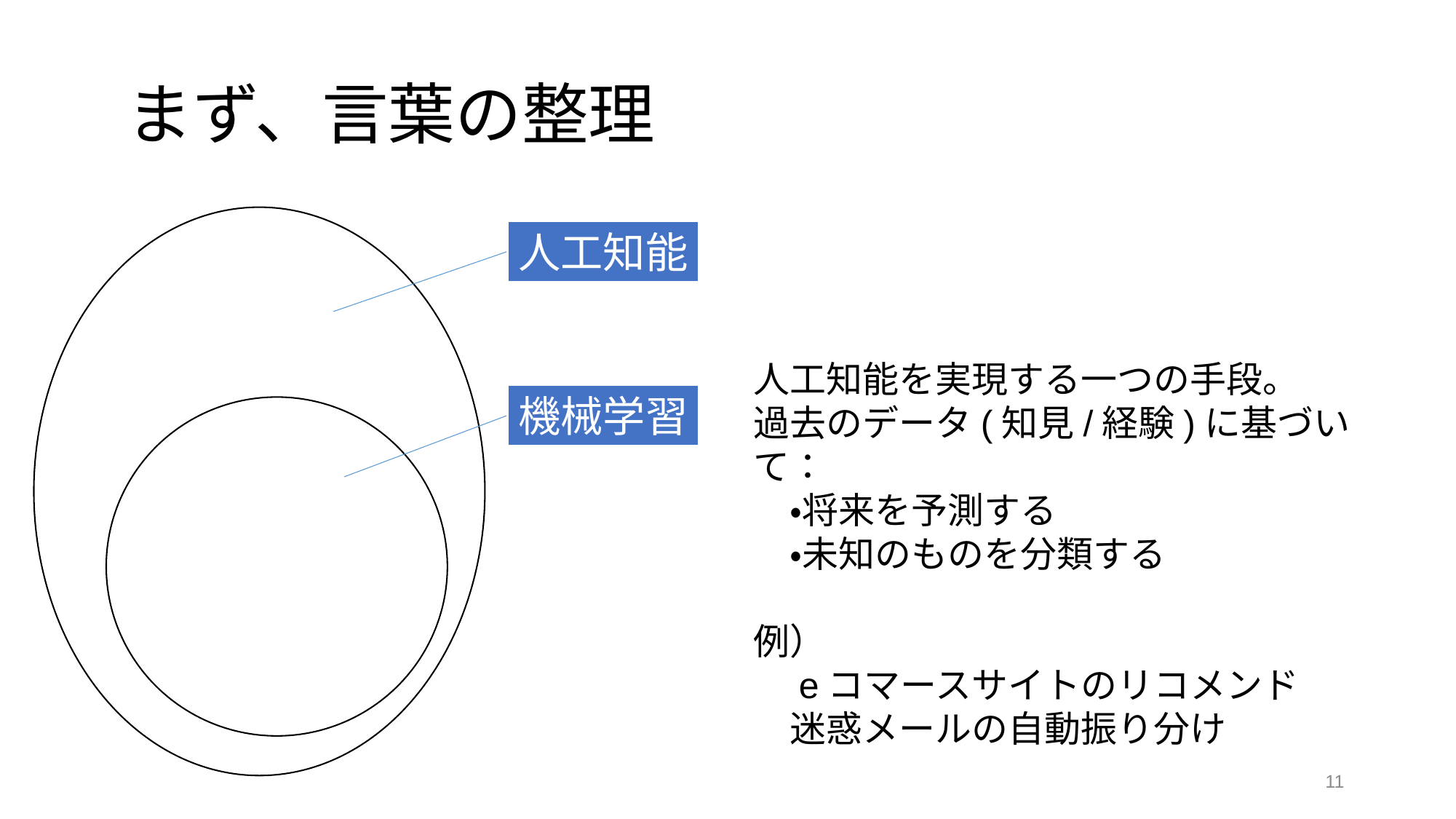

# まず、言葉の整理

人工知能
人工知能を実現する一つの手段。
過去のデータ(知見/経験)に基づいて：
　・将来を予測する
　・未知のものを分類する

例）
　eコマースサイトのリコメンド
　迷惑メールの自動振り分け
機械学習

11